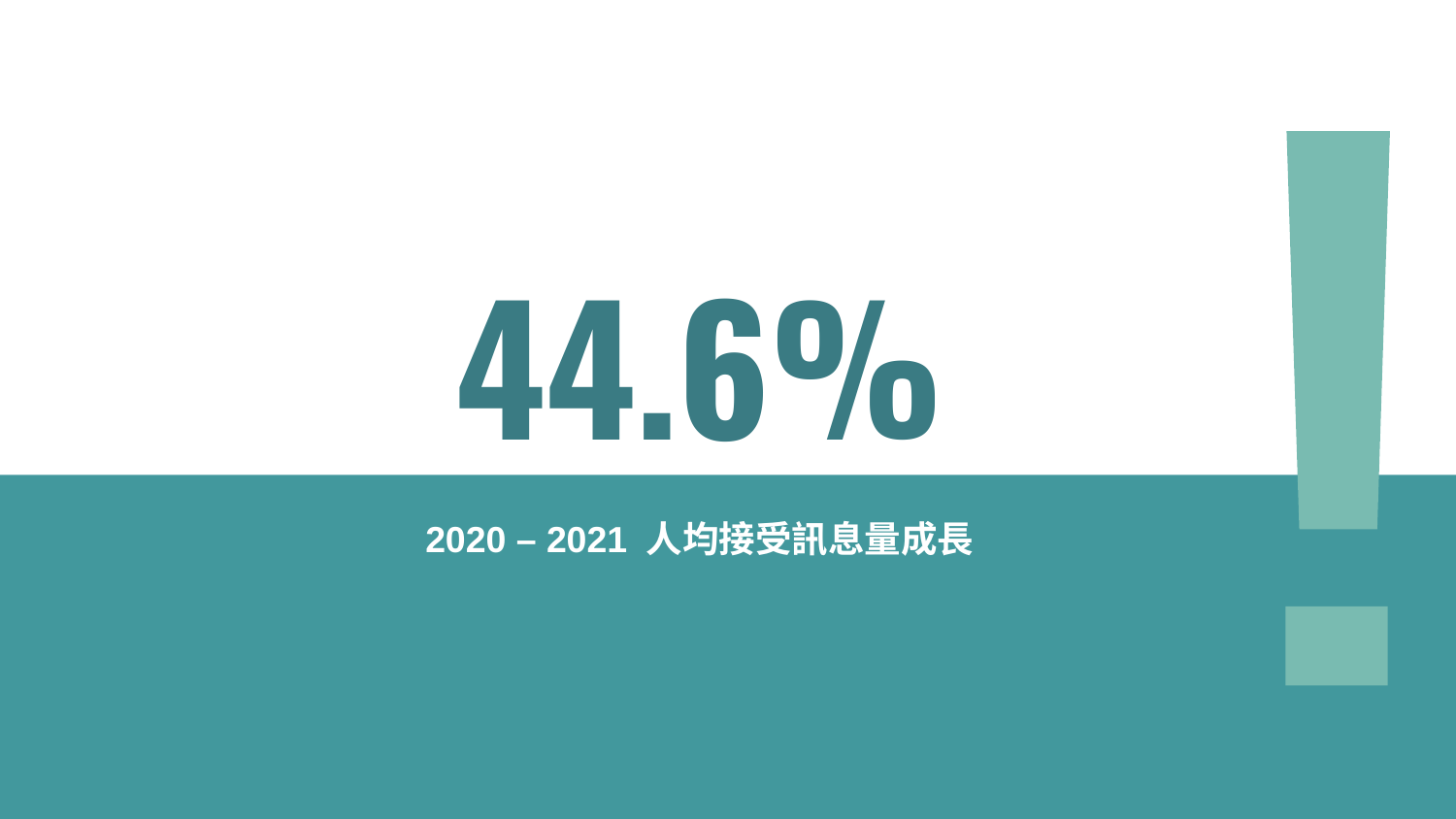

!
# 44.6%
2020 – 2021 人均接受訊息量成長